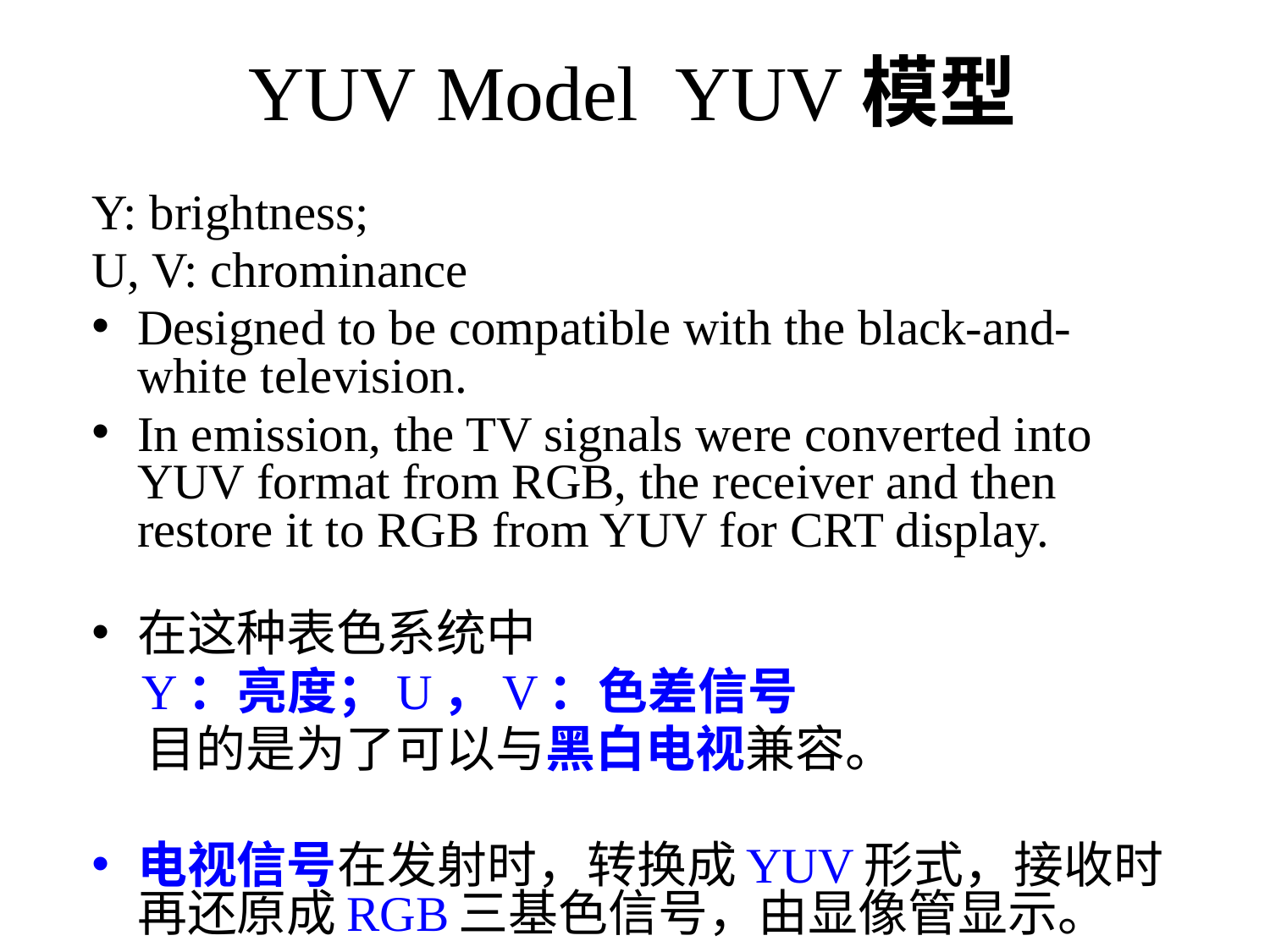

# YUV Model  YUV模型
Y: brightness;
U, V: chrominance
Designed to be compatible with the black-and-white television.
In emission, the TV signals were converted into YUV format from RGB, the receiver and then restore it to RGB from YUV for CRT display.

在这种表色系统中
    Y：亮度；U，V：色差信号
    目的是为了可以与黑白电视兼容。

电视信号在发射时，转换成YUV形式，接收时再还原成RGB三基色信号，由显像管显示。